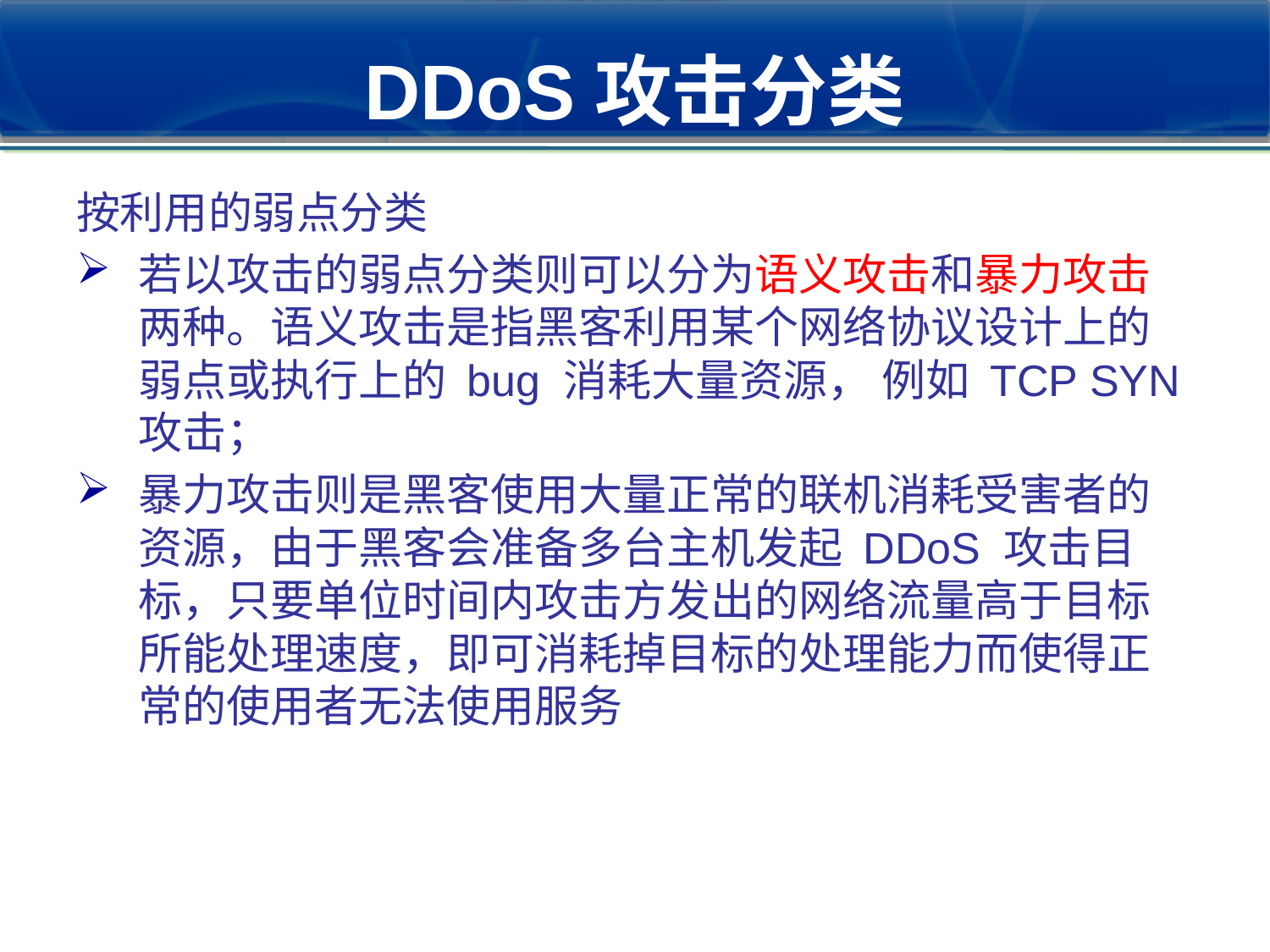

# DDoS攻击分类
按利用的弱点分类
若以攻击的弱点分类则可以分为语义攻击和暴力攻击两种。语义攻击是指黑客利用某个网络协议设计上的弱点或执行上的 bug 消耗大量资源， 例如 TCP SYN 攻击；
暴力攻击则是黑客使用大量正常的联机消耗受害者的资源，由于黑客会准备多台主机发起 DDoS 攻击目标，只要单位时间内攻击方发出的网络流量高于目标所能处理速度，即可消耗掉目标的处理能力而使得正常的使用者无法使用服务